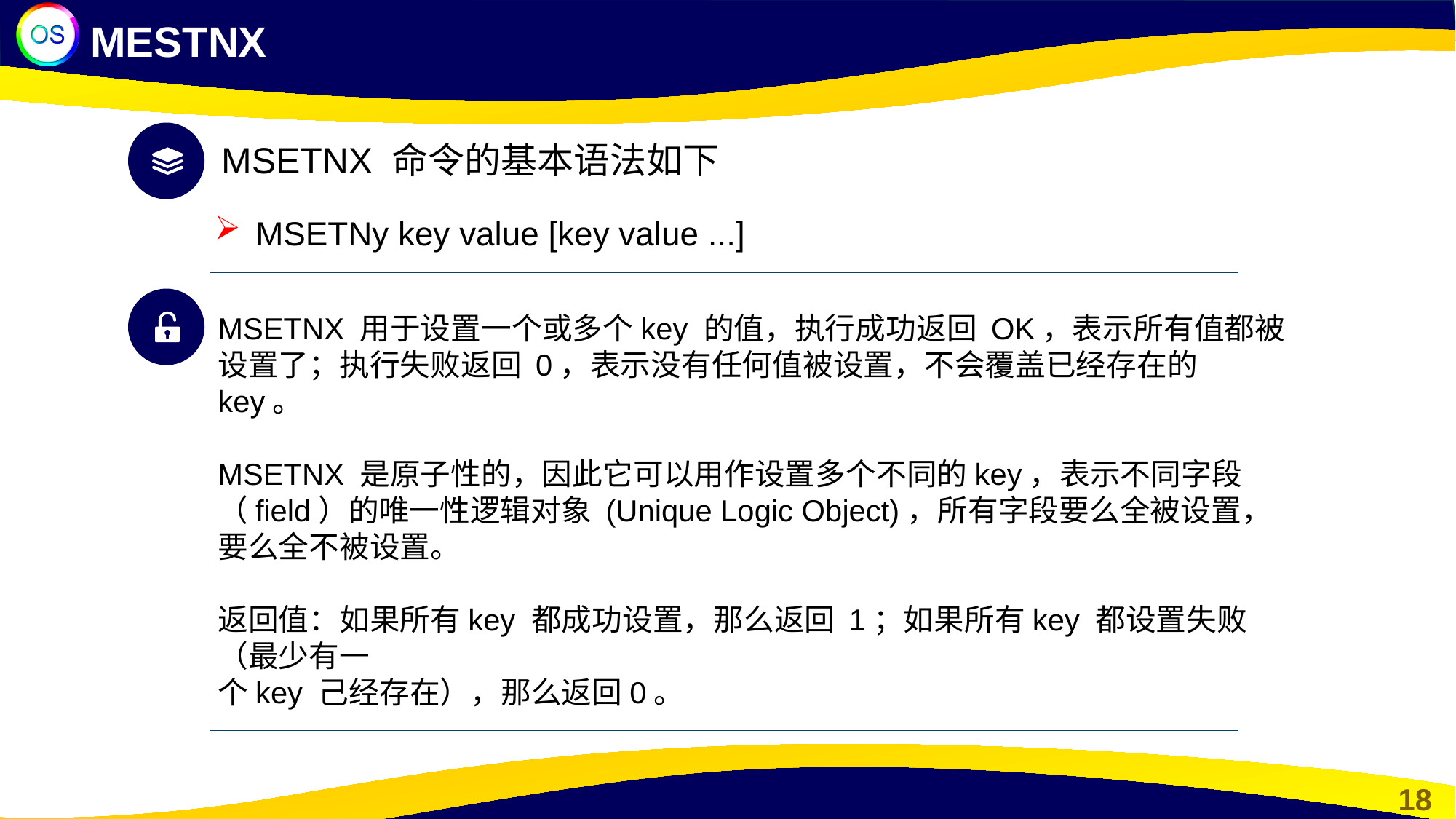

MESTNX

MSETNX 命令的基本语法如下

MSETNy key value [key value ...]

MSETNX 用于设置一个或多个key 的值，执行成功返回 OK，表示所有值都被设置了；执行失败返回 0，表示没有任何值被设置，不会覆盖已经存在的key。

MSETNX 是原子性的，因此它可以用作设置多个不同的key，表示不同字段（field）的唯一性逻辑对象 (Unique Logic Object)，所有字段要么全被设置，要么全不被设置。

返回值：如果所有key 都成功设置，那么返回 1；如果所有key 都设置失败（最少有一
个key 己经存在），那么返回0。